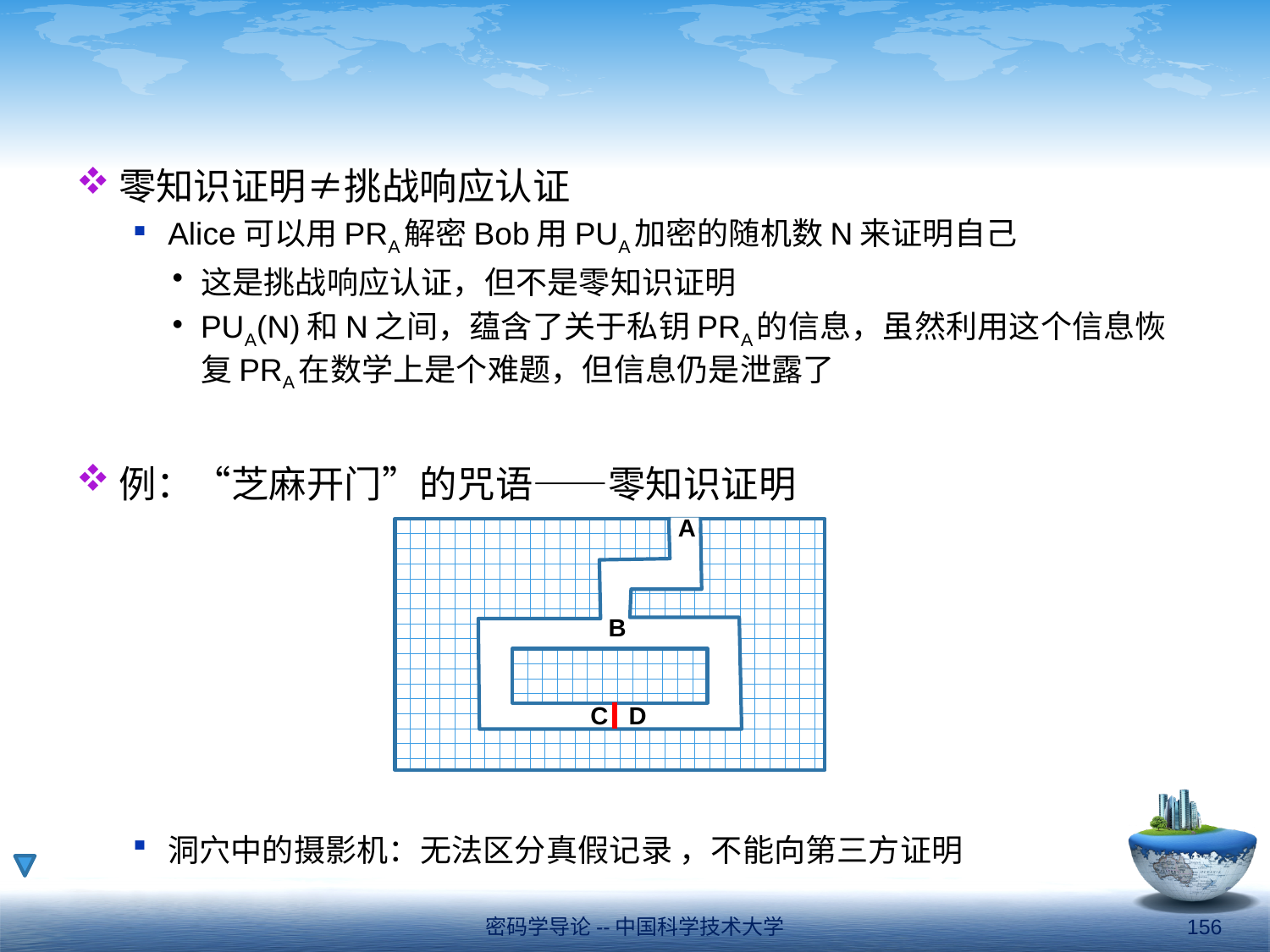

#
零知识证明≠挑战响应认证
Alice可以用PRA解密Bob用PUA加密的随机数N来证明自己
这是挑战响应认证，但不是零知识证明
PUA(N)和N之间，蕴含了关于私钥PRA的信息，虽然利用这个信息恢复PRA在数学上是个难题，但信息仍是泄露了

例：“芝麻开门”的咒语——零知识证明

洞穴中的摄影机：无法区分真假记录 ，不能向第三方证明
A

B

D
C

密码学导论--中国科学技术大学
156